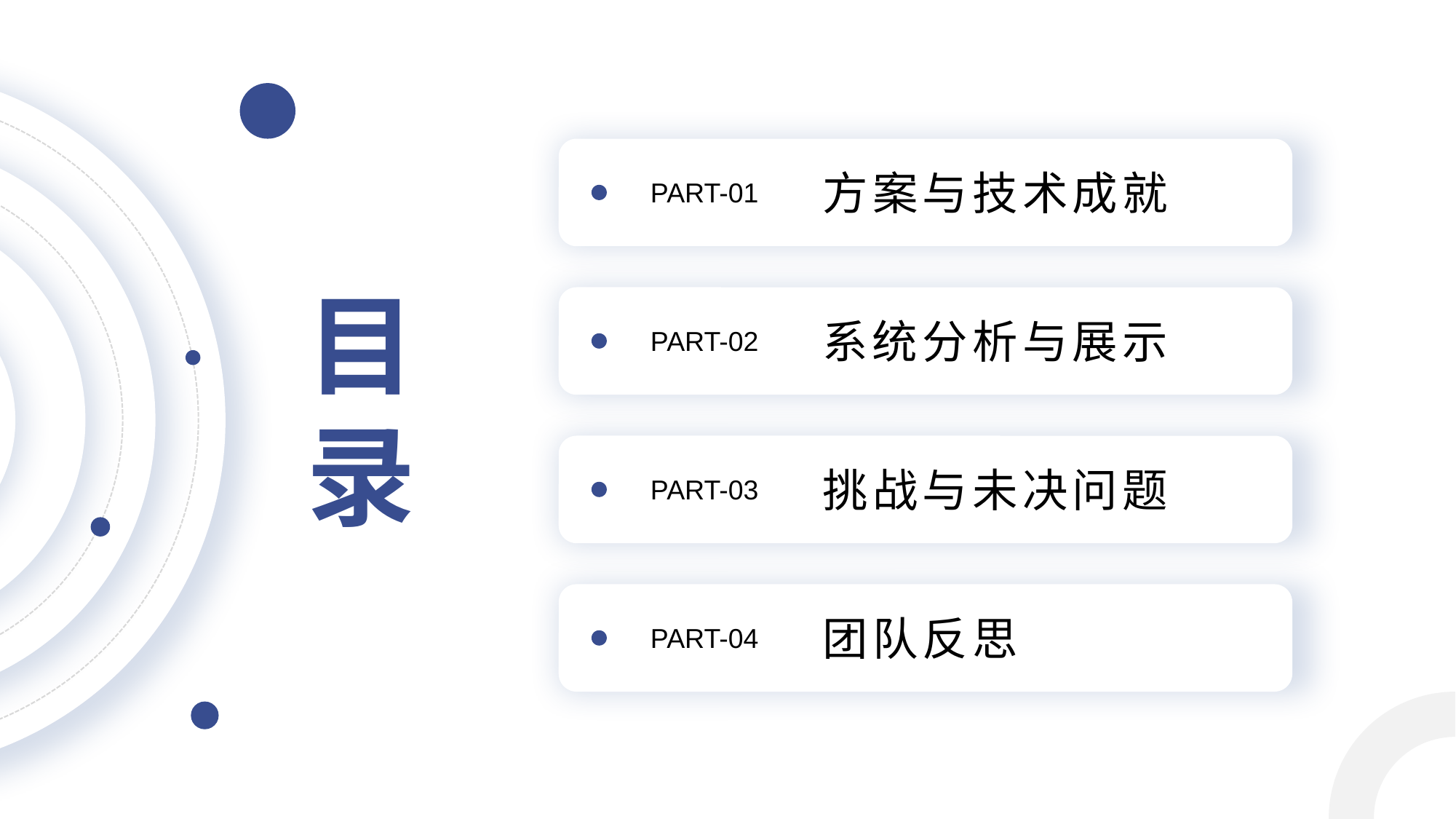

方案与技术成就
PART-01
目
录

系统分析与展示
PART-02

挑战与未决问题
PART-03

团队反思
PART-04